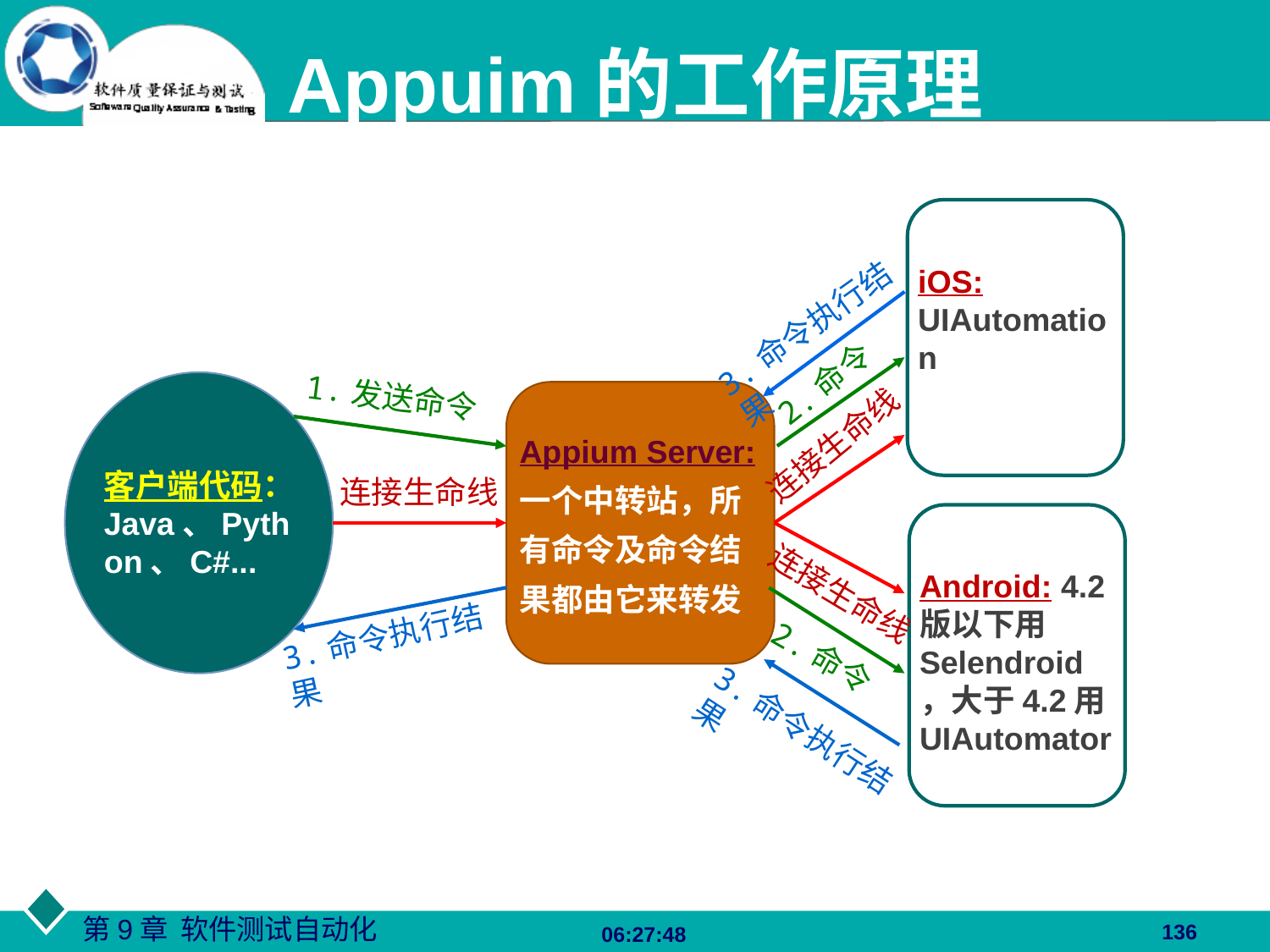

# Appuim的工作原理

iOS: UIAutomation
3.命令执行结果
2.命令

客户端代码：Java、Python、C#...
1.发送命令
Appium Server: 一个中转站，所有命令及命令结果都由它来转发
连接生命线
连接生命线

Android: 4.2版以下用Selendroid，大于4.2用UIAutomator
连接生命线
3.命令执行结果
2.命令
3.命令执行结果
136
06:27:48